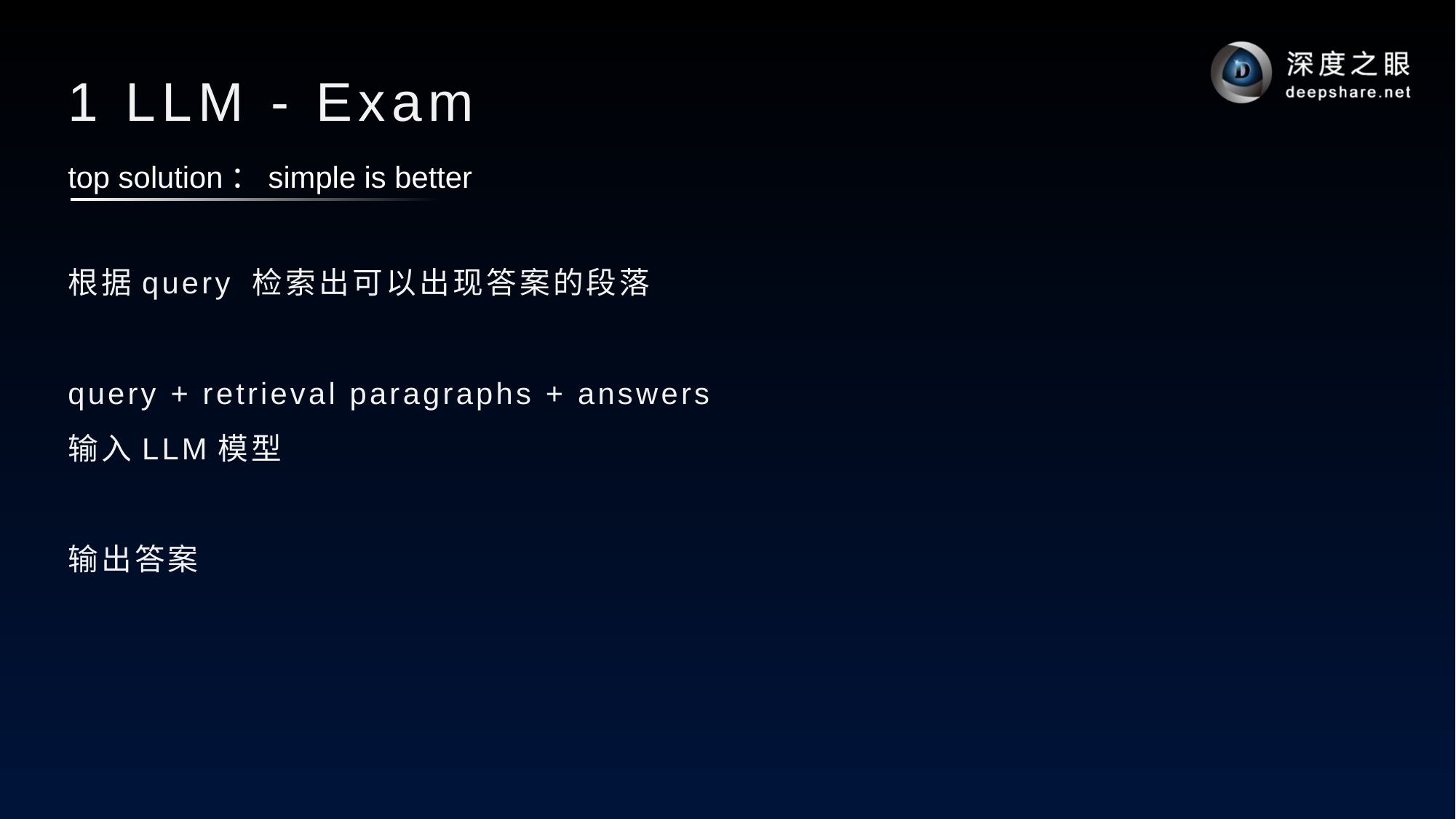

# 1 LLM - Exam
top solution：simple is better
根据query 检索出可以出现答案的段落

query + retrieval paragraphs + answers
输入LLM模型

输出答案